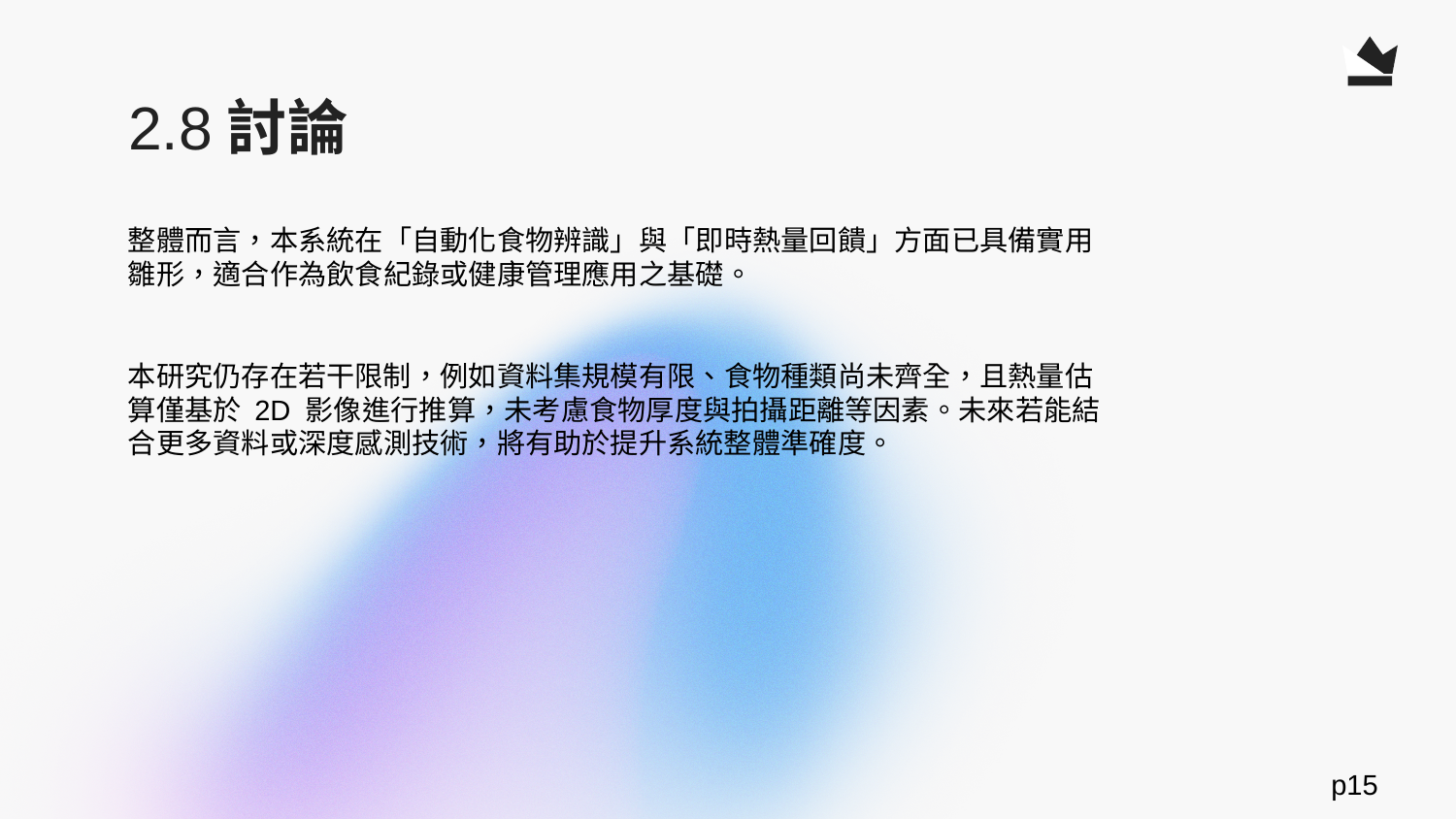

# 2.8討論
整體而言，本系統在「自動化食物辨識」與「即時熱量回饋」方面已具備實用雛形，適合作為飲食紀錄或健康管理應用之基礎。

本研究仍存在若干限制，例如資料集規模有限、食物種類尚未齊全，且熱量估算僅基於 2D 影像進行推算，未考慮食物厚度與拍攝距離等因素。未來若能結合更多資料或深度感測技術，將有助於提升系統整體準確度。
p15